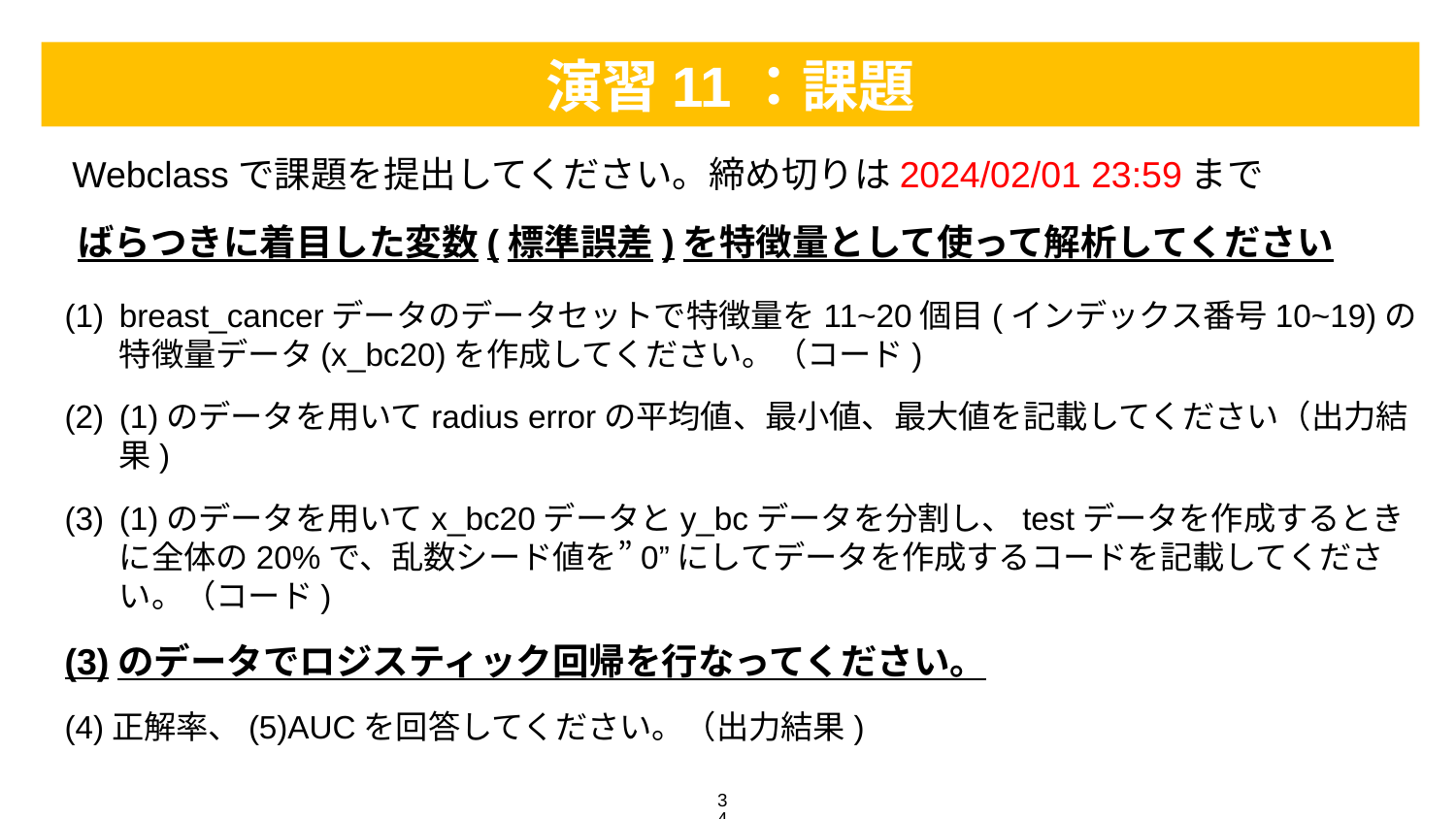

演習11：課題
Webclassで課題を提出してください。締め切りは2024/02/01 23:59まで
ばらつきに着目した変数(標準誤差)を特徴量として使って解析してください
breast_cancerデータのデータセットで特徴量を11~20個目(インデックス番号10~19)の特徴量データ(x_bc20)を作成してください。（コード)
(1)のデータを用いてradius errorの平均値、最小値、最大値を記載してください（出力結果)
(1)のデータを用いてx_bc20データとy_bcデータを分割し、testデータを作成するときに全体の20%で、乱数シード値を”0”にしてデータを作成するコードを記載してください。（コード)
(3)のデータでロジスティック回帰を行なってください。
(4)正解率、(5)AUCを回答してください。（出力結果)
34